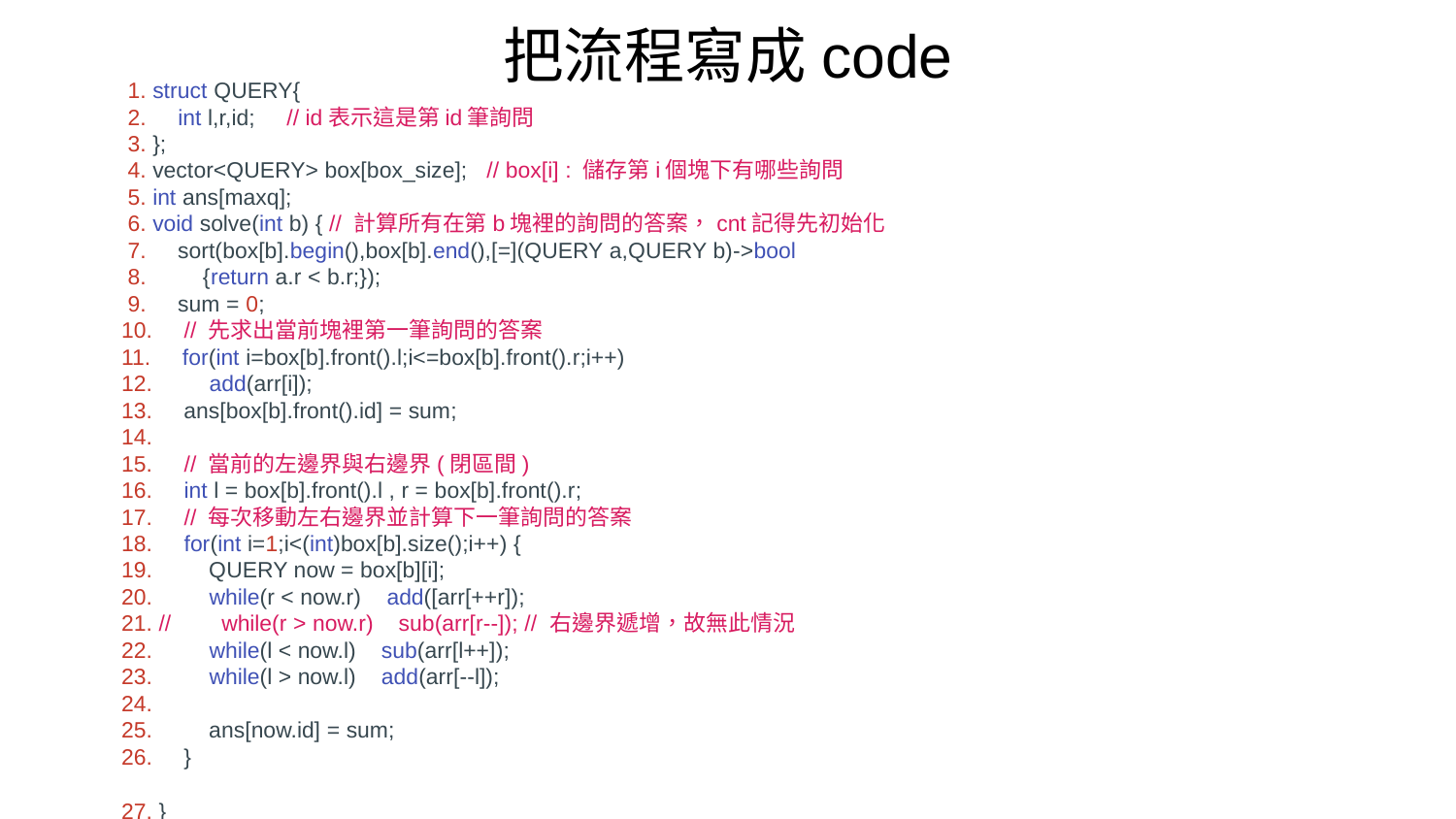

把流程寫成code
 1. struct QUERY{
 2.     int l,r,id;     // id表示這是第id筆詢問
 3. };
 4. vector<QUERY> box[box_size];   // box[i] : 儲存第i個塊下有哪些詢問
 5. int ans[maxq];
 6. void solve(int b) { // 計算所有在第b塊裡的詢問的答案，cnt記得先初始化
 7.     sort(box[b].begin(),box[b].end(),[=](QUERY a,QUERY b)->bool
 8.         {return a.r < b.r;});
 9.     sum = 0;
10.     // 先求出當前塊裡第一筆詢問的答案
11.     for(int i=box[b].front().l;i<=box[b].front().r;i++)
12.         add(arr[i]);
13.     ans[box[b].front().id] = sum;
14.
15.     // 當前的左邊界與右邊界(閉區間)
16.     int l = box[b].front().l , r = box[b].front().r;
17.     // 每次移動左右邊界並計算下一筆詢問的答案
18.     for(int i=1;i<(int)box[b].size();i++) {
19.         QUERY now = box[b][i];
20.         while(r < now.r)    add([arr[++r]);
21. //        while(r > now.r)    sub(arr[r--]); // 右邊界遞增，故無此情況
22.         while(l < now.l)    sub(arr[l++]);
23.         while(l > now.l)    add(arr[--l]);
24.
25.         ans[now.id] = sum;
26.     }
27. }